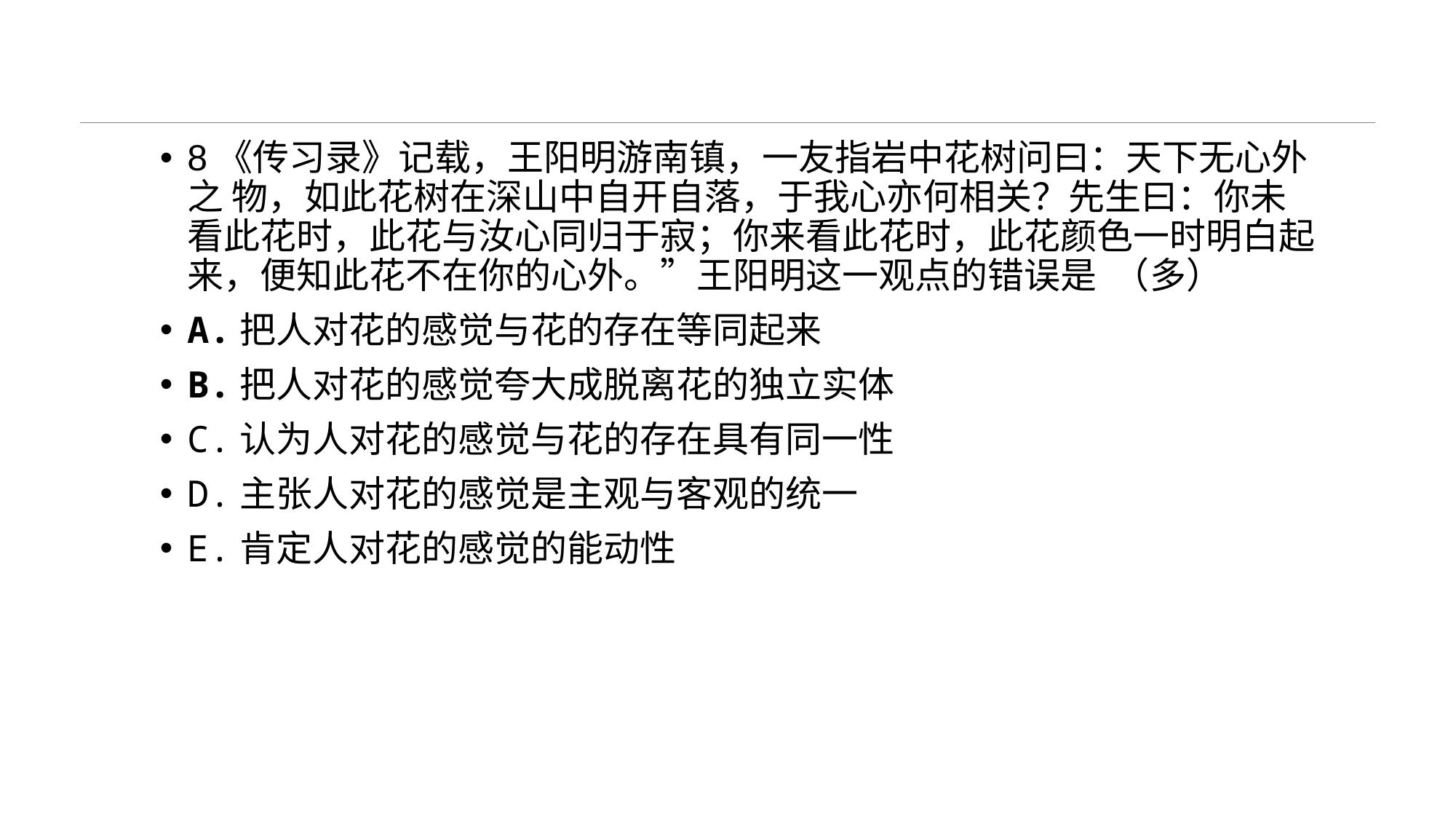

#
8《传习录》记载，王阳明游南镇，一友指岩中花树问曰：天下无心外之 物，如此花树在深山中自开自落，于我心亦何相关？先生曰：你未看此花时，此花与汝心同归于寂；你来看此花时，此花颜色一时明白起来，便知此花不在你的心外。”王阳明这一观点的错误是  （多）
A.把人对花的感觉与花的存在等同起来
B.把人对花的感觉夸大成脱离花的独立实体
C.认为人对花的感觉与花的存在具有同一性
D.主张人对花的感觉是主观与客观的统一
E.肯定人对花的感觉的能动性